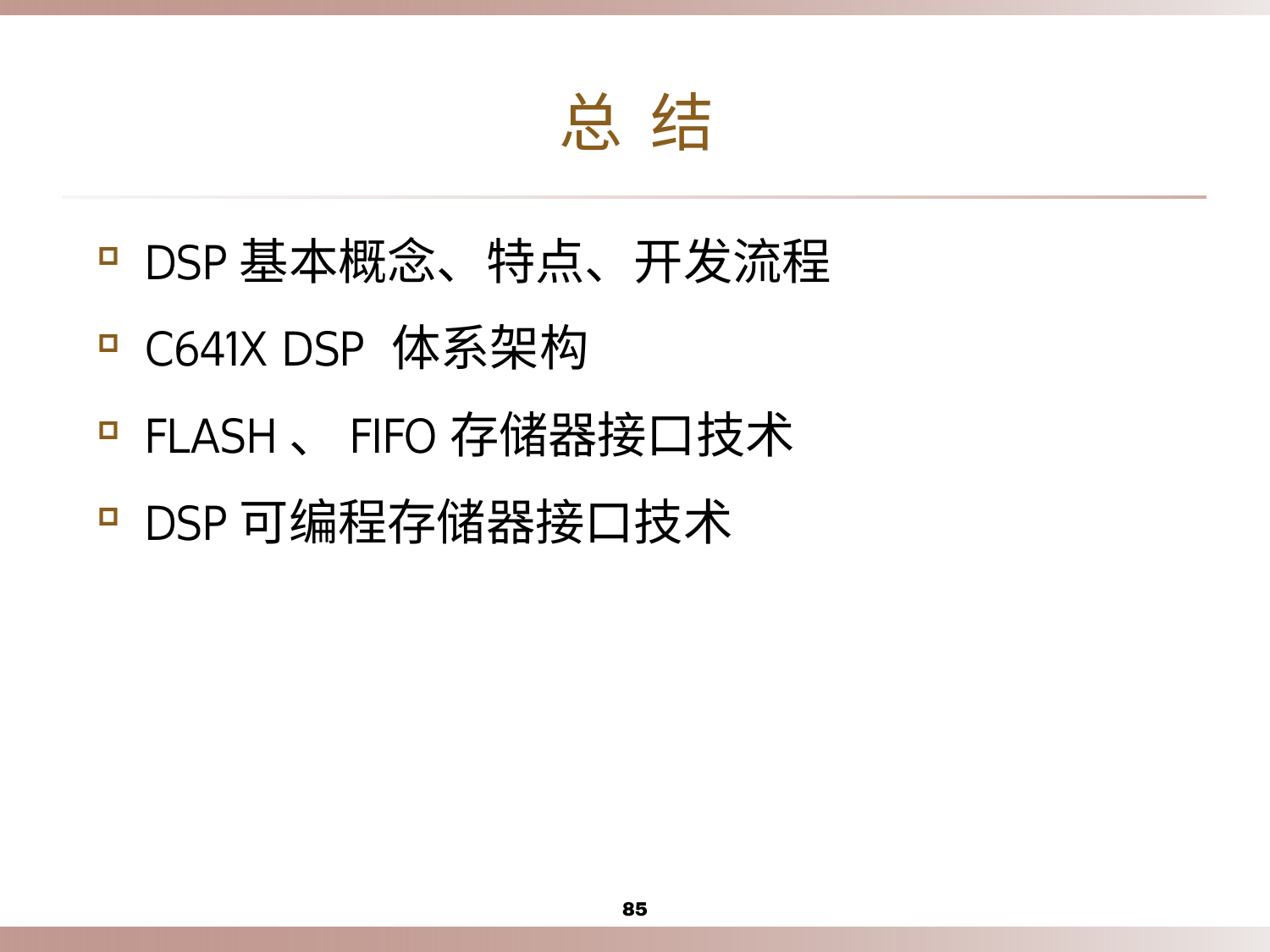

# 总  结
DSP基本概念、特点、开发流程
C641X DSP 体系架构
FLASH、FIFO存储器接口技术
DSP可编程存储器接口技术

85